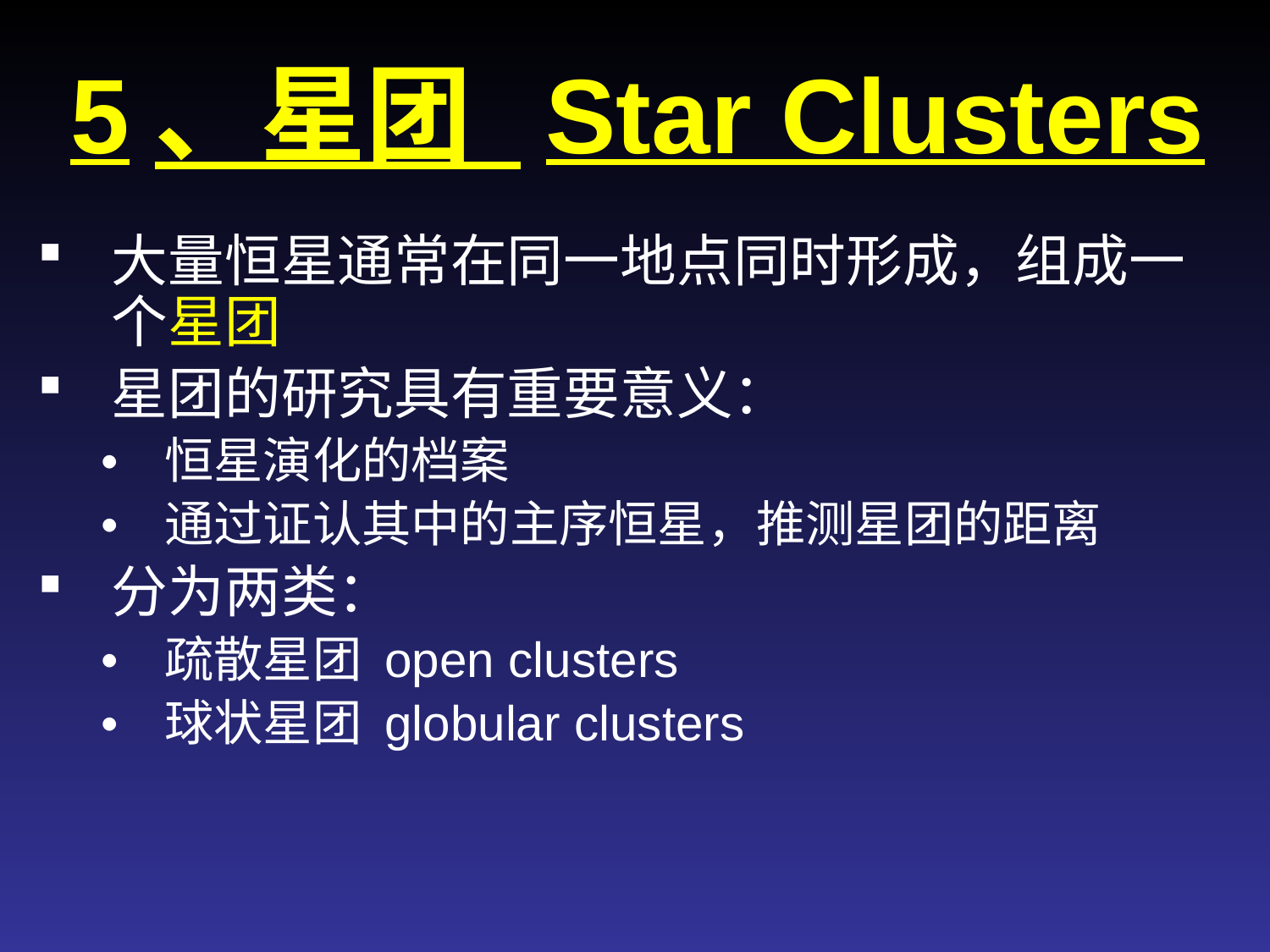

# 5、星团  Star Clusters
大量恒星通常在同一地点同时形成，组成一个星团
星团的研究具有重要意义：
恒星演化的档案
通过证认其中的主序恒星，推测星团的距离
分为两类：
疏散星团 open clusters
球状星团 globular clusters